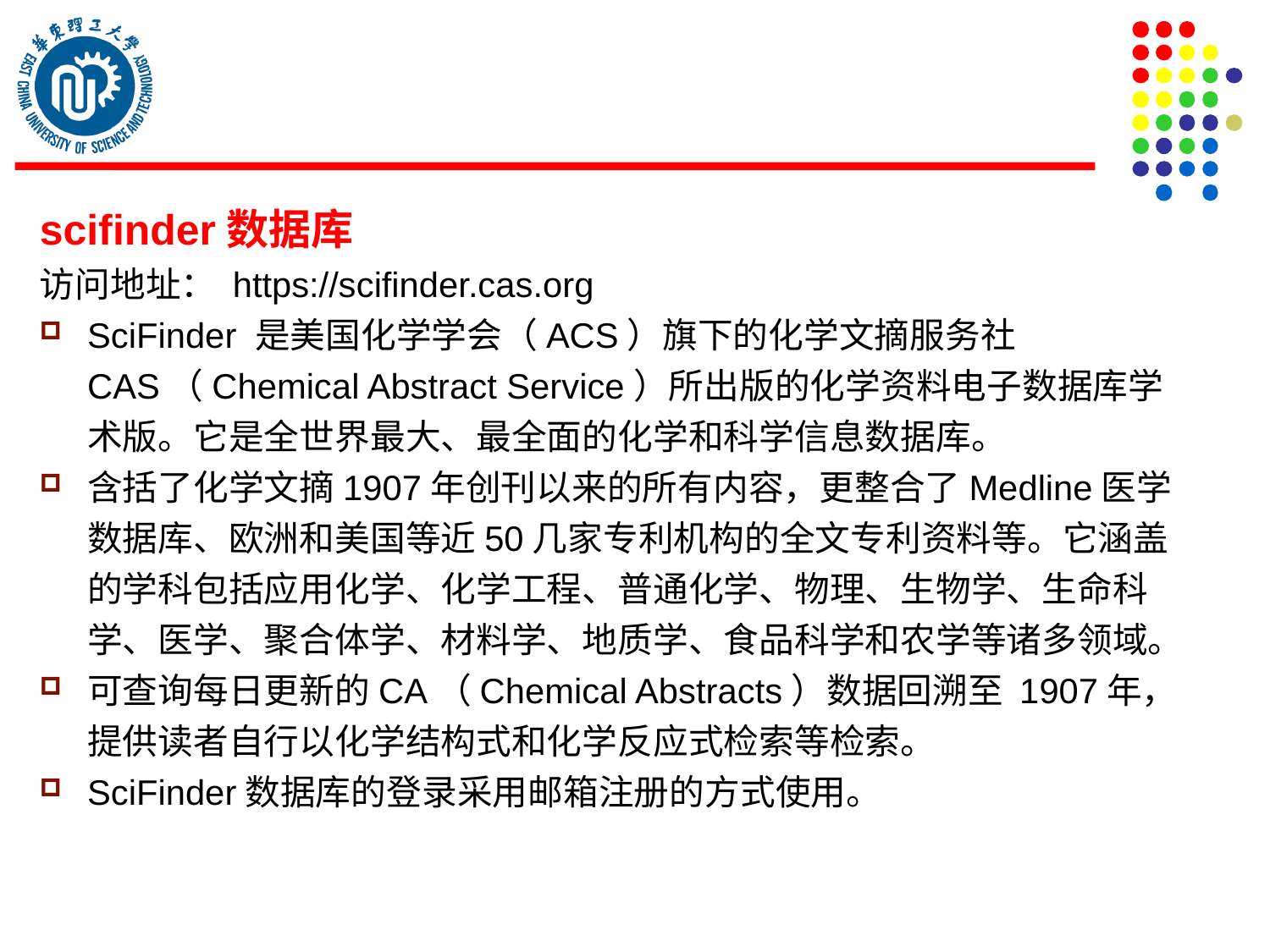

scifinder数据库
访问地址： https://scifinder.cas.org
SciFinder 是美国化学学会（ACS）旗下的化学文摘服务社CAS（Chemical Abstract Service）所出版的化学资料电子数据库学术版。它是全世界最大、最全面的化学和科学信息数据库。
含括了化学文摘1907年创刊以来的所有内容，更整合了Medline医学数据库、欧洲和美国等近50几家专利机构的全文专利资料等。它涵盖的学科包括应用化学、化学工程、普通化学、物理、生物学、生命科学、医学、聚合体学、材料学、地质学、食品科学和农学等诸多领域。
可查询每日更新的CA（Chemical Abstracts）数据回溯至 1907年，提供读者自行以化学结构式和化学反应式检索等检索。
SciFinder数据库的登录采用邮箱注册的方式使用。